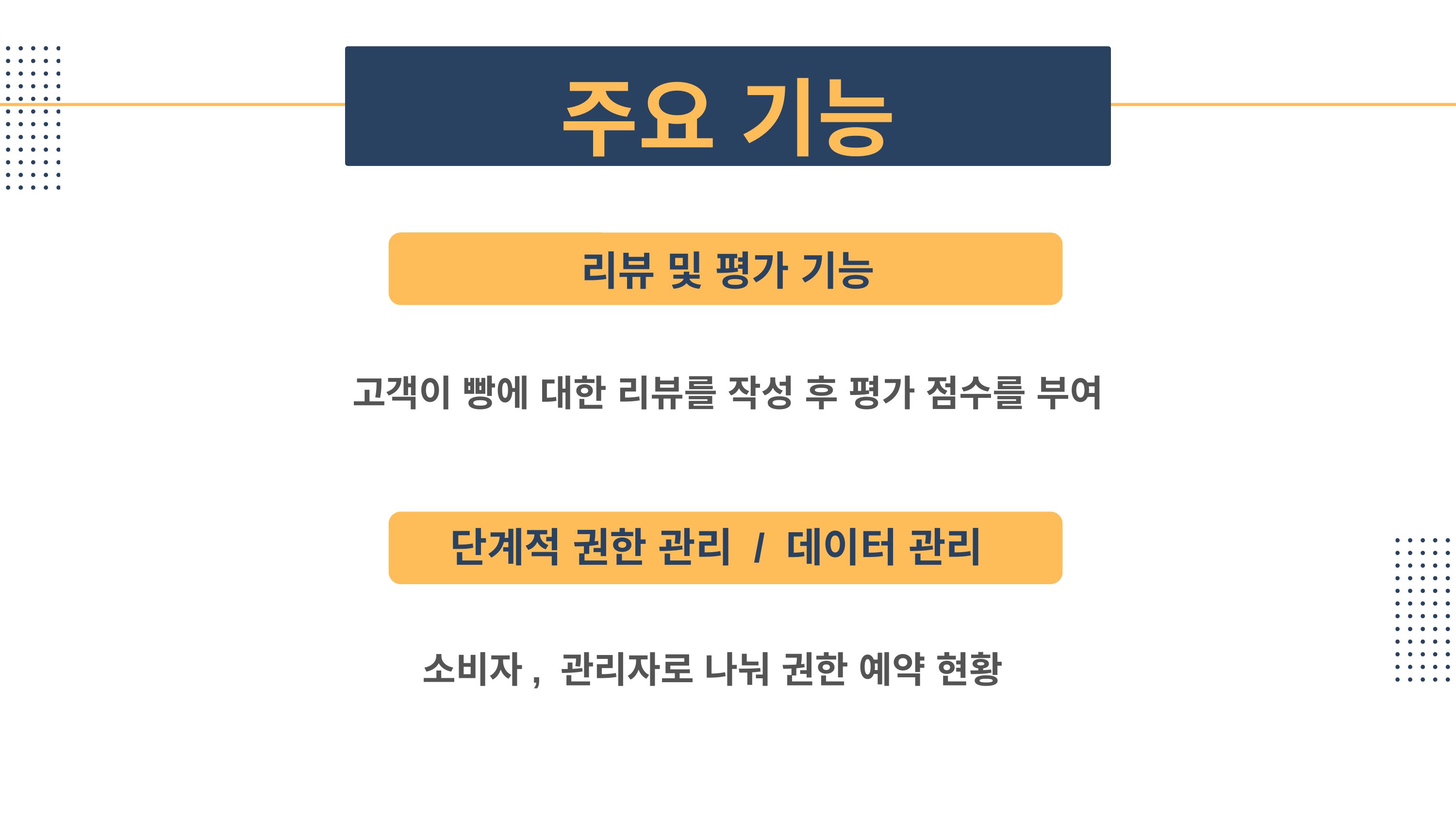

주요 기능

리뷰 및 평가 기능
고객이 빵에 대한 리뷰를 작성 후 평가 점수를 부여

단계적 권한 관리 / 데이터 관리

소비자, 관리자로 나눠 권한 예약 현황